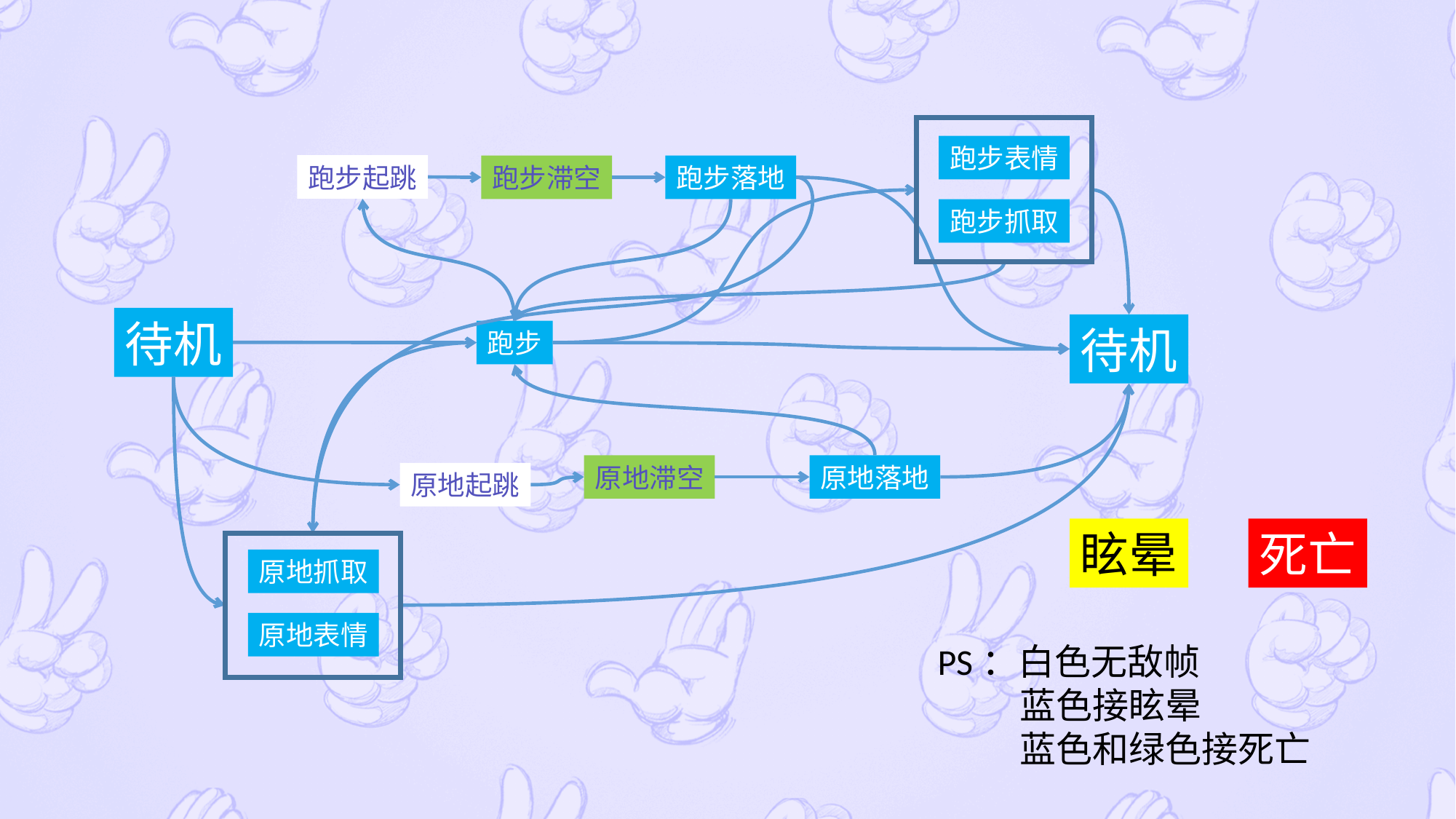

跑步表情
跑步起跳
跑步滞空
跑步落地
跑步抓取
待机
待机
跑步
原地滞空
原地落地
原地起跳
眩晕
死亡

原地抓取
原地表情
PS：白色无敌帧
         蓝色接眩晕
         蓝色和绿色接死亡